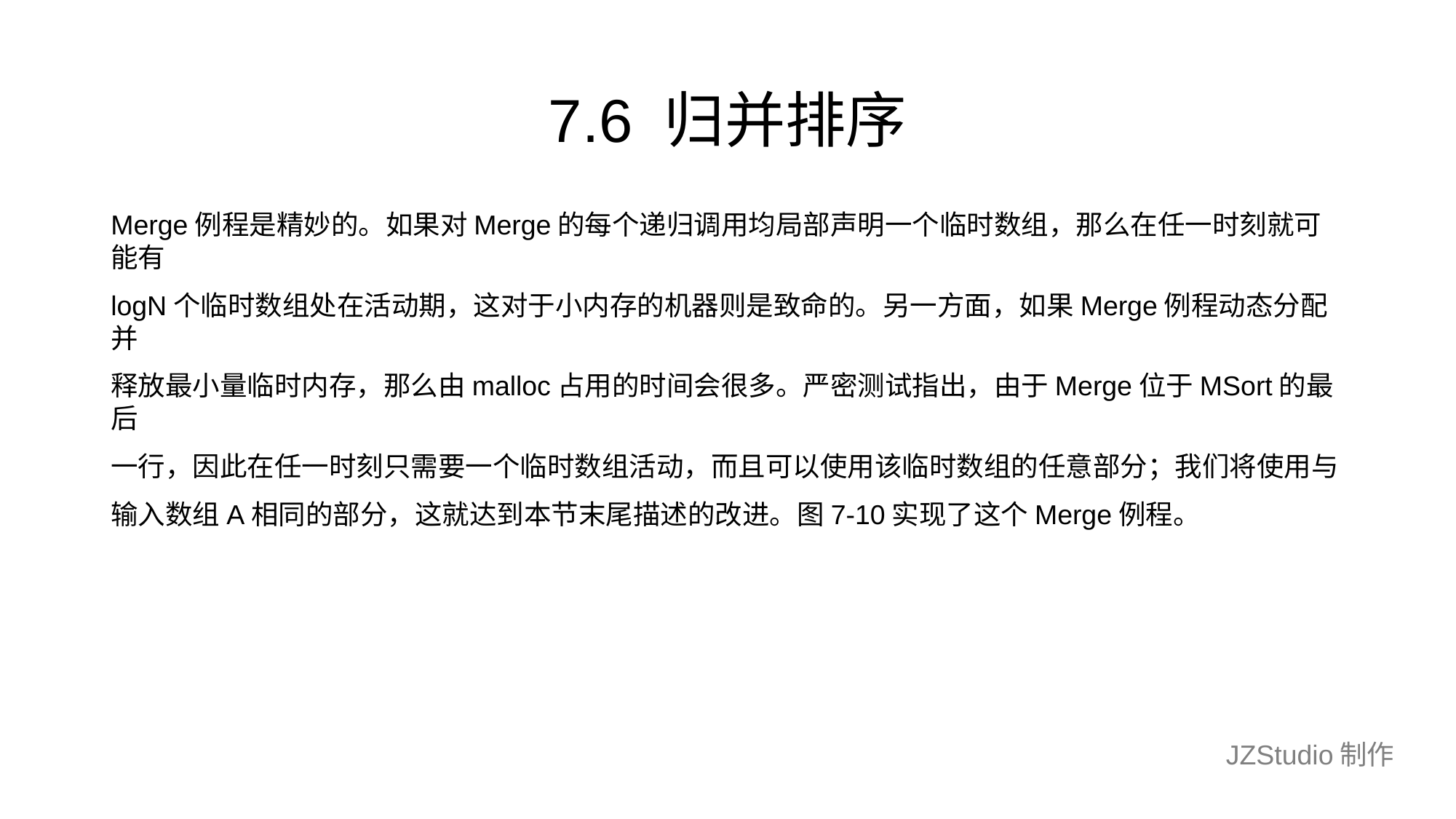

# 7.6 归并排序
Merge例程是精妙的。如果对Merge的每个递归调用均局部声明一个临时数组，那么在任一时刻就可能有
logN个临时数组处在活动期，这对于小内存的机器则是致命的。另一方面，如果Merge例程动态分配并
释放最小量临时内存，那么由malloc占用的时间会很多。严密测试指出，由于Merge位于MSort的最后
一行，因此在任一时刻只需要一个临时数组活动，而且可以使用该临时数组的任意部分；我们将使用与
输入数组A相同的部分，这就达到本节末尾描述的改进。图7-10实现了这个Merge例程。